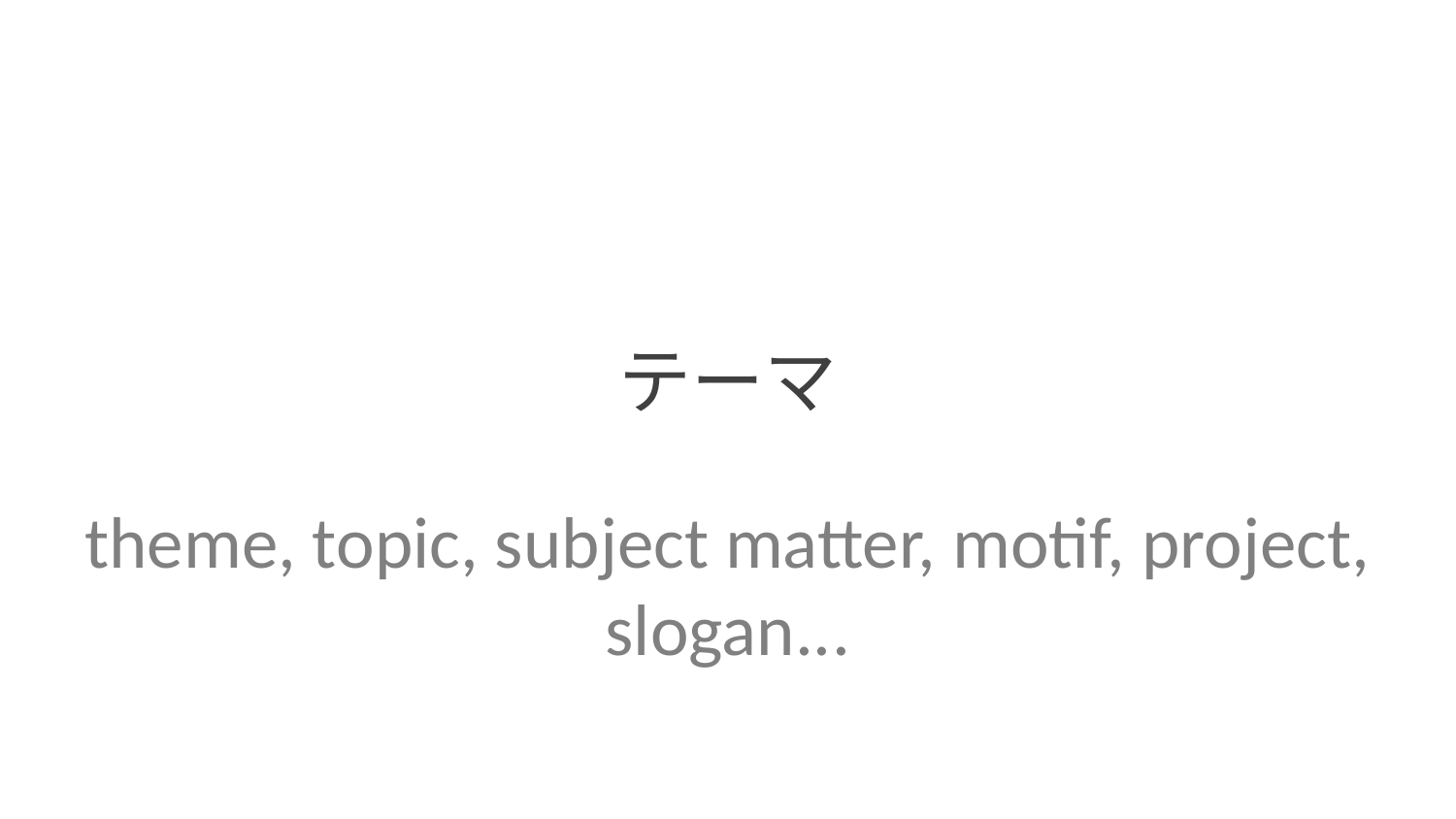

テーマ
theme, topic, subject matter, motif, project, slogan...